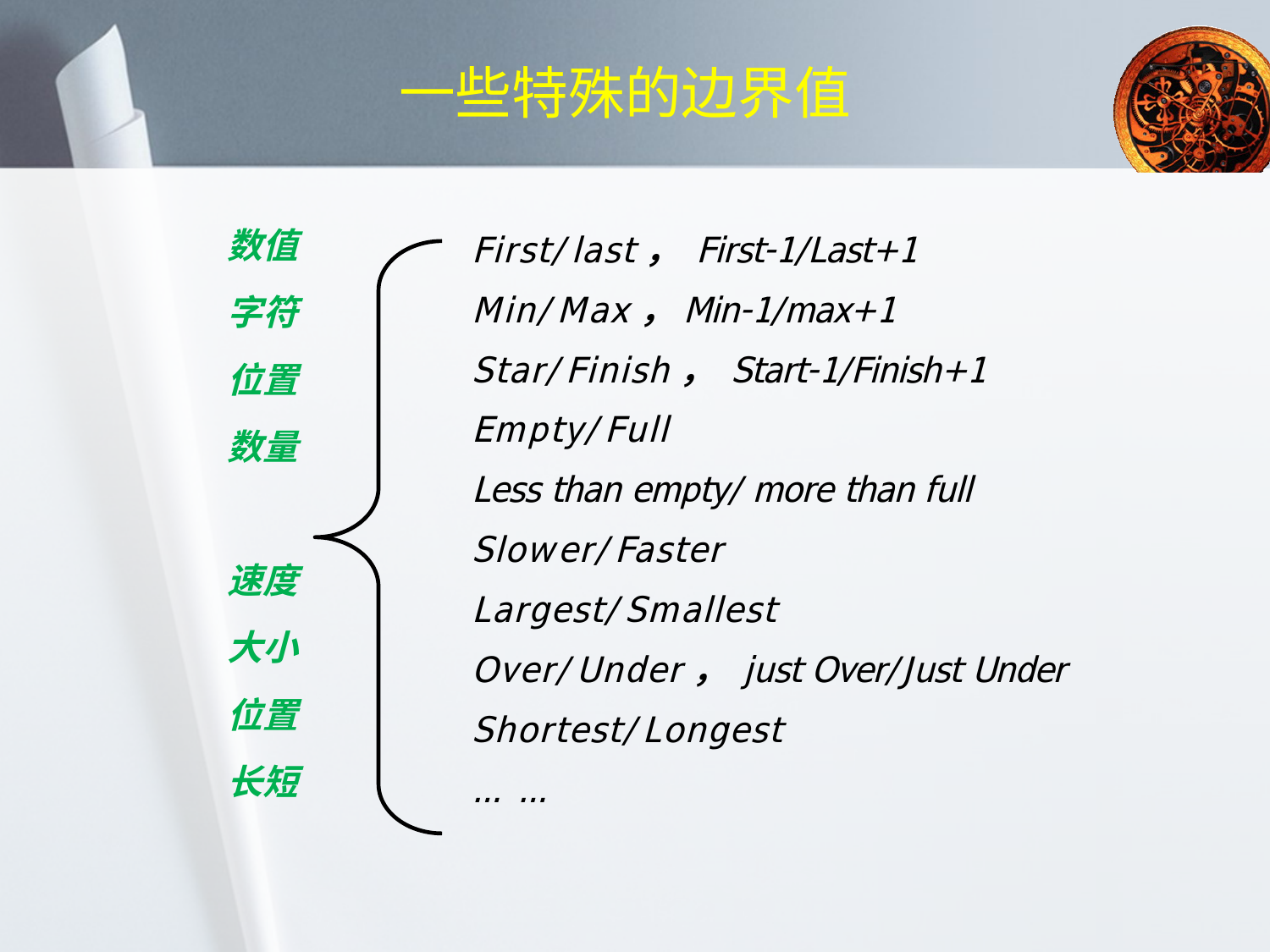

# 一些特殊的边界值
数值
字符
位置
数量

速度
大小
位置
长短
First/last， First-1/Last+1
Min/Max，Min-1/max+1
Star/Finish， Start-1/Finish+1
Empty/Full
Less than empty/ more than full
Slower/Faster
Largest/Smallest
Over/Under， just Over/Just Under
Shortest/Longest
… …